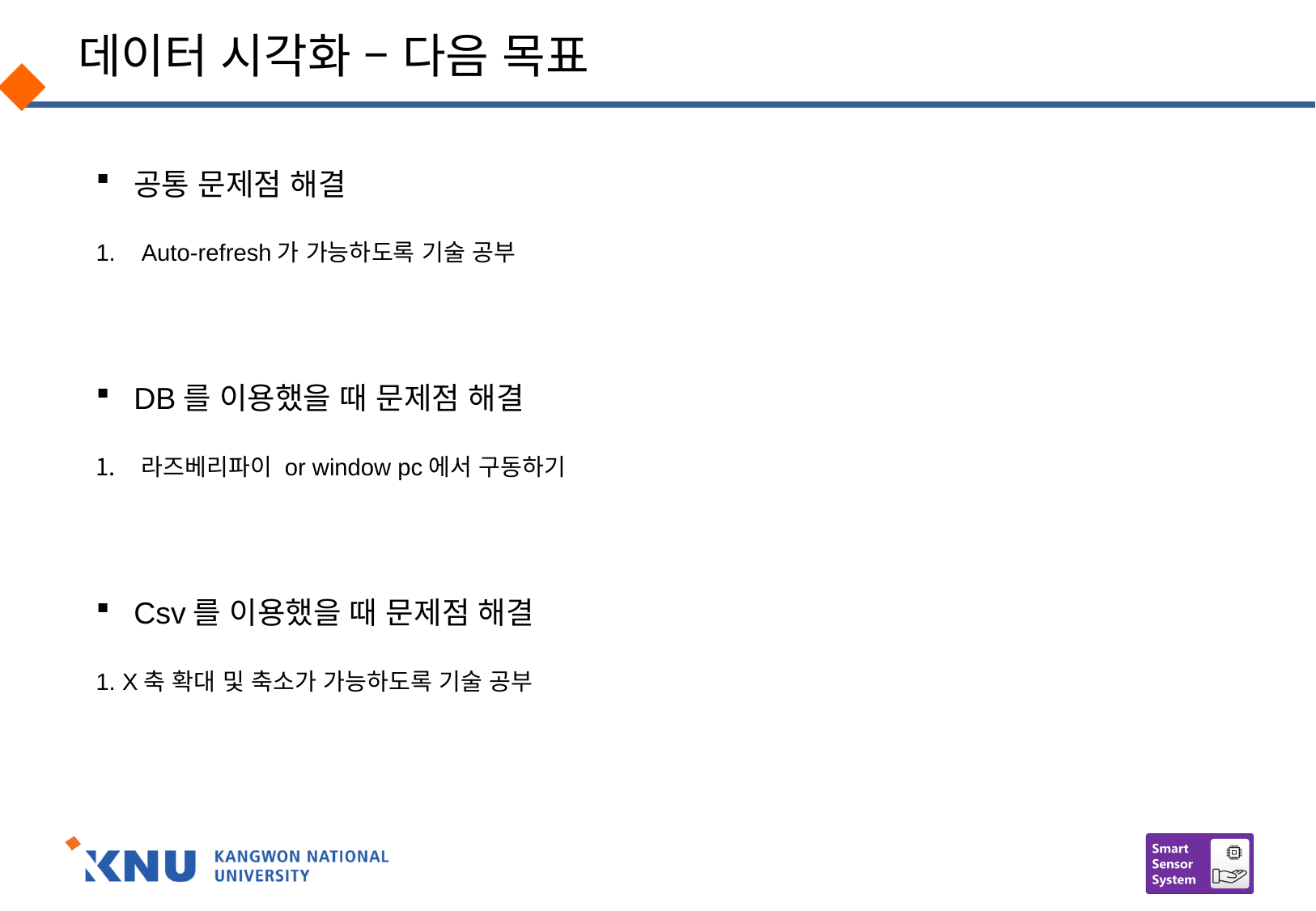

# 데이터 시각화 – 다음 목표
공통 문제점 해결

Auto-refresh가 가능하도록 기술 공부

DB를 이용했을 때 문제점 해결

라즈베리파이 or window pc에서 구동하기

Csv를 이용했을 때 문제점 해결

1. X축 확대 및 축소가 가능하도록 기술 공부